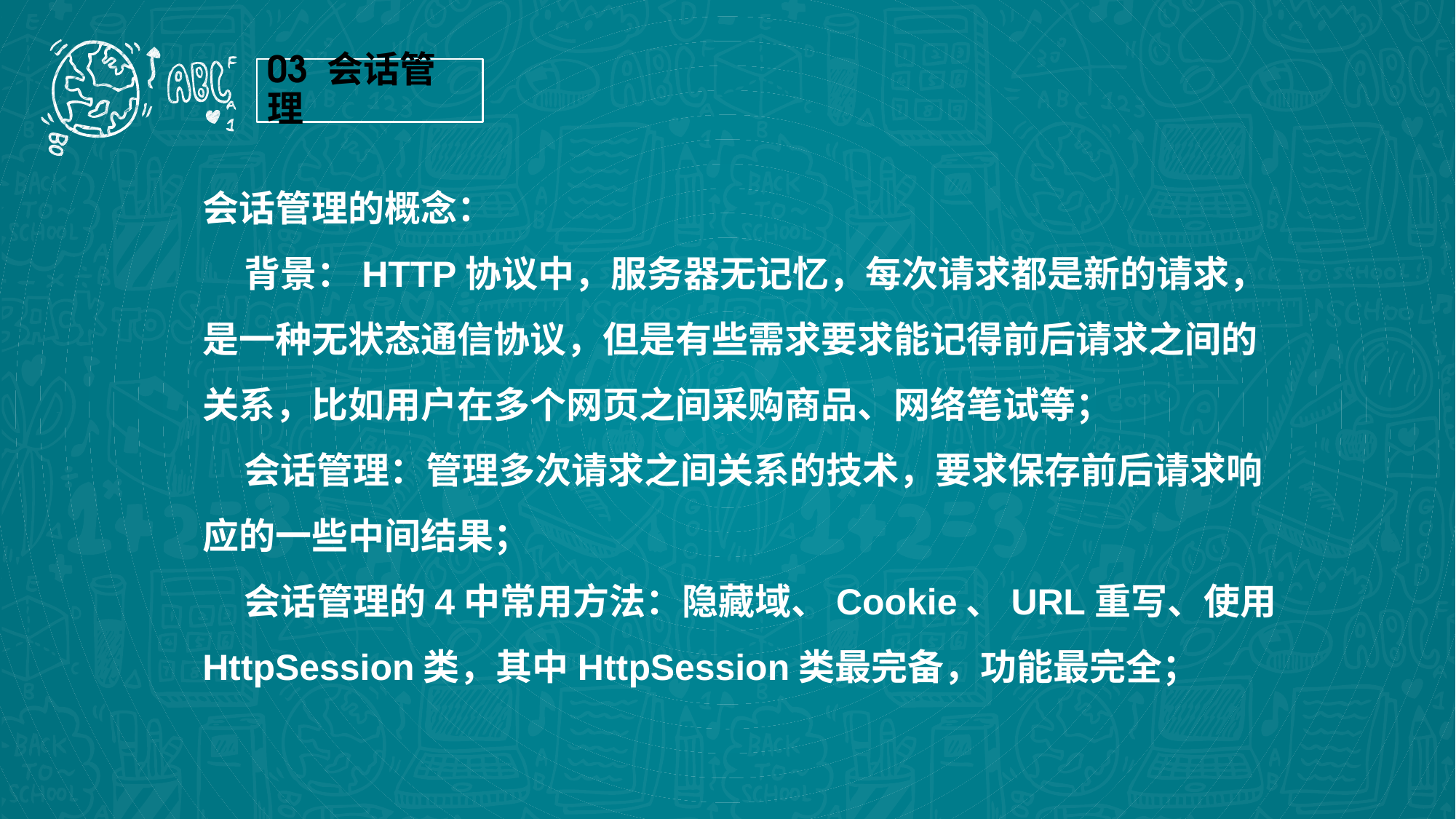

03 会话管理
会话管理的概念：
    背景：HTTP协议中，服务器无记忆，每次请求都是新的请求，是一种无状态通信协议，但是有些需求要求能记得前后请求之间的关系，比如用户在多个网页之间采购商品、网络笔试等；
    会话管理：管理多次请求之间关系的技术，要求保存前后请求响应的一些中间结果；
    会话管理的4中常用方法：隐藏域、Cookie、URL重写、使用HttpSession类，其中HttpSession类最完备，功能最完全；